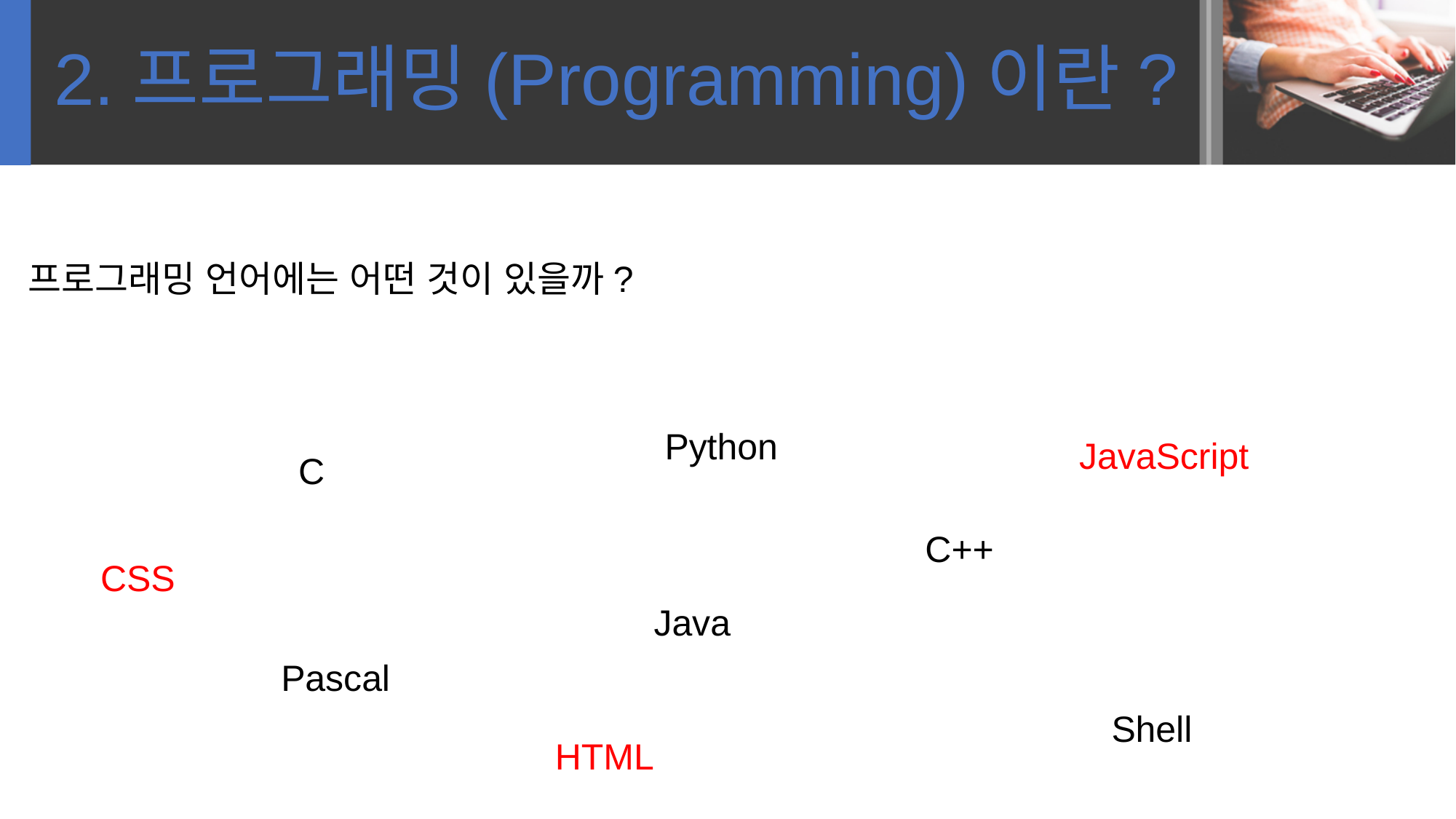

2.프로그래밍(Programming)이란?
프로그래밍 언어에는 어떤 것이 있을까?
Python
JavaScript
C
C++
CSS
Java
Pascal
Shell
HTML